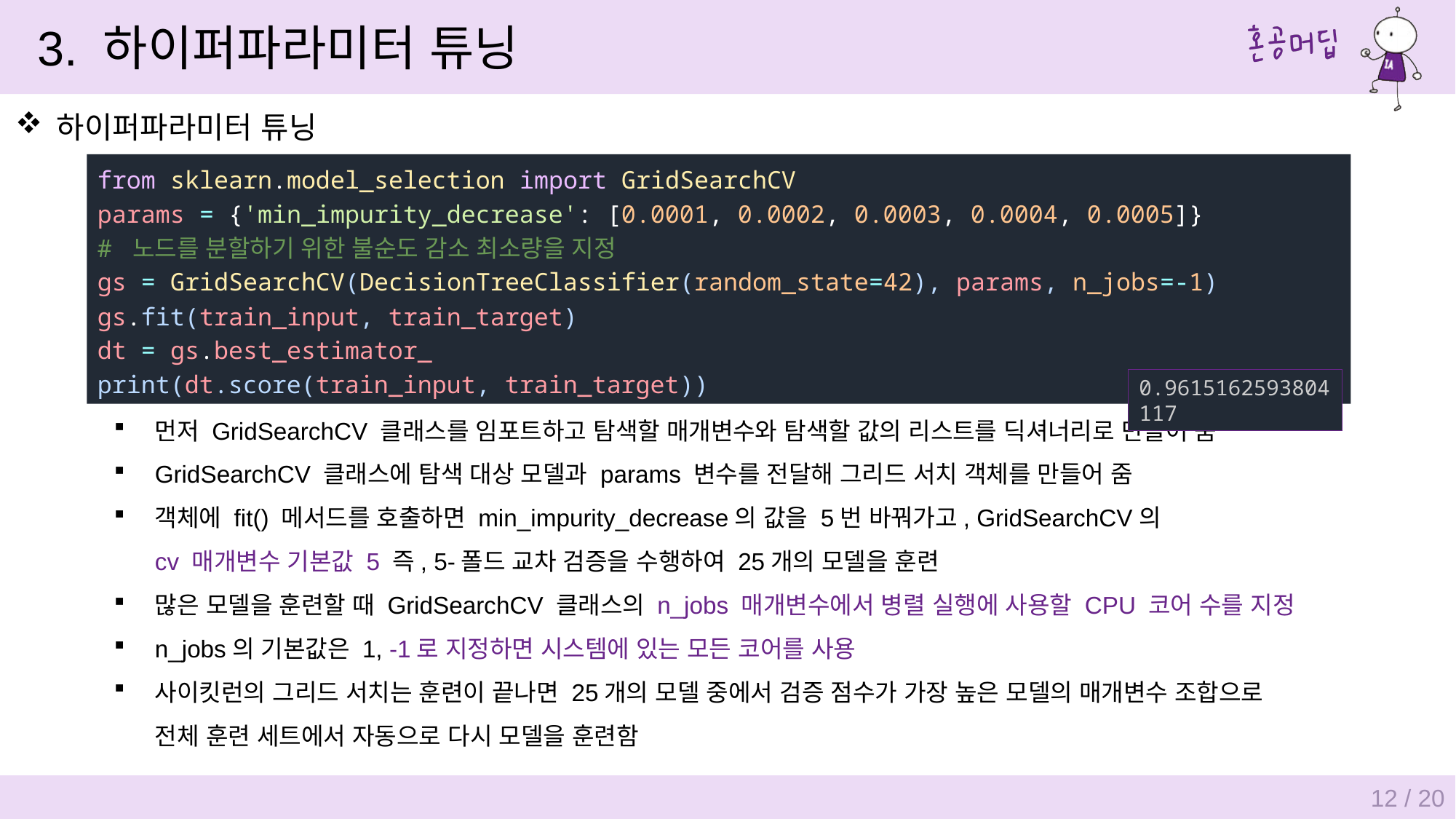

3. 하이퍼파라미터 튜닝
하이퍼파라미터 튜닝
from sklearn.model_selection import GridSearchCV
params = {'min_impurity_decrease': [0.0001, 0.0002, 0.0003, 0.0004, 0.0005]}
# 노드를 분할하기 위한 불순도 감소 최소량을 지정
gs = GridSearchCV(DecisionTreeClassifier(random_state=42), params, n_jobs=-1)
gs.fit(train_input, train_target)
dt = gs.best_estimator_
print(dt.score(train_input, train_target))
0.9615162593804117
먼저 GridSearchCV 클래스를 임포트하고 탐색할 매개변수와 탐색할 값의 리스트를 딕셔너리로 만들어 줌
GridSearchCV 클래스에 탐색 대상 모델과 params 변수를 전달해 그리드 서치 객체를 만들어 줌
객체에 fit() 메서드를 호출하면 min_impurity_decrease의 값을 5번 바꿔가고, GridSearchCV의
cv 매개변수 기본값 5 즉, 5-폴드 교차 검증을 수행하여 25개의 모델을 훈련
많은 모델을 훈련할 때 GridSearchCV 클래스의 n_jobs 매개변수에서 병렬 실행에 사용할 CPU 코어 수를 지정
n_jobs의 기본값은 1, -1로 지정하면 시스템에 있는 모든 코어를 사용
사이킷런의 그리드 서치는 훈련이 끝나면 25개의 모델 중에서 검증 점수가 가장 높은 모델의 매개변수 조합으로
전체 훈련 세트에서 자동으로 다시 모델을 훈련함
12 / 20